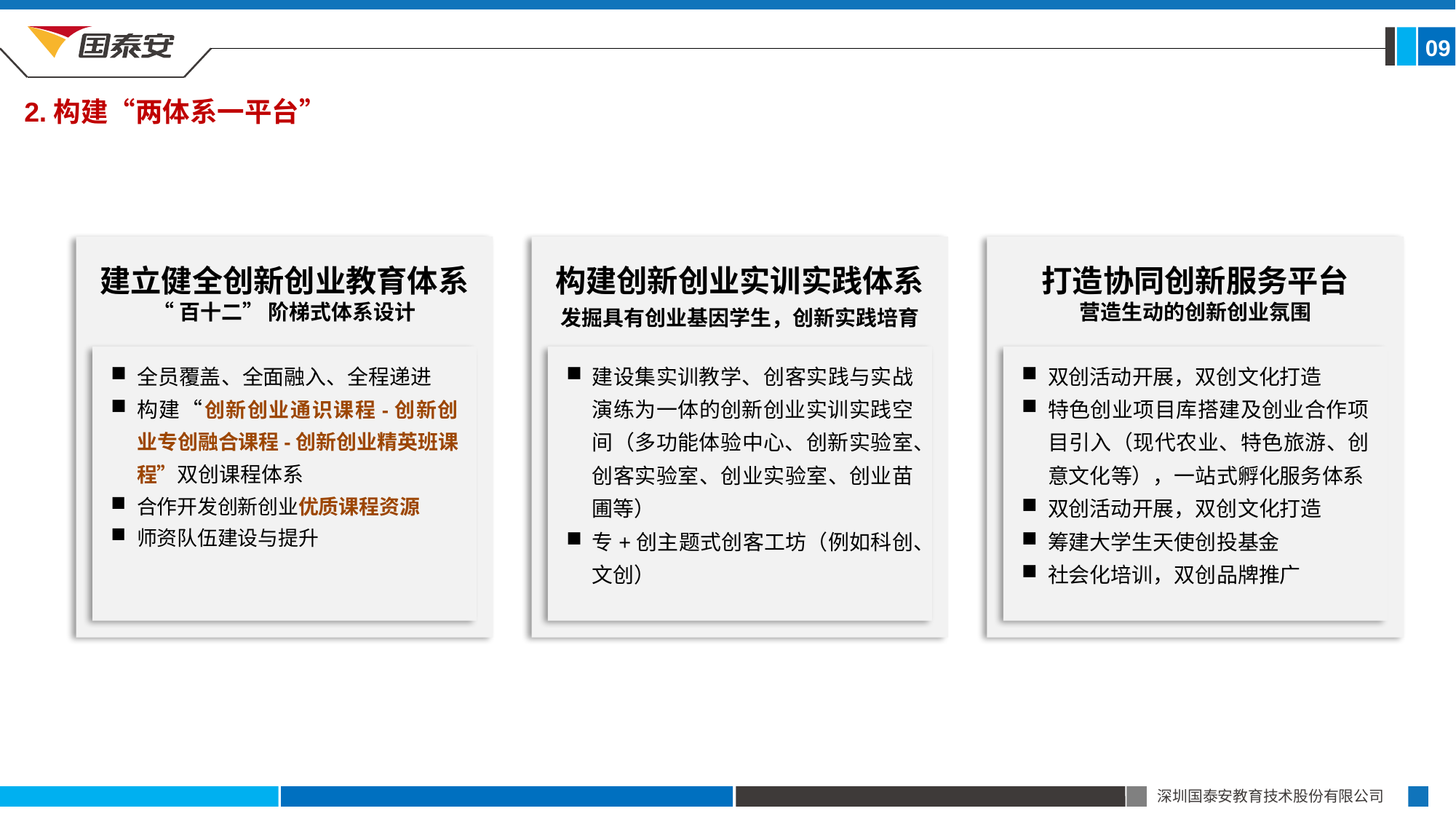

09
2.构建“两体系一平台”
建立健全创新创业教育体系
“百十二” 阶梯式体系设计

构建创新创业实训实践体系
发掘具有创业基因学生，创新实践培育
打造协同创新服务平台
营造生动的创新创业氛围

全员覆盖、全面融入、全程递进
构建“创新创业通识课程-创新创业专创融合课程-创新创业精英班课程”双创课程体系
合作开发创新创业优质课程资源
师资队伍建设与提升
建设集实训教学、创客实践与实战演练为一体的创新创业实训实践空间（多功能体验中心、创新实验室、创客实验室、创业实验室、创业苗圃等）
专+创主题式创客工坊（例如科创、文创）
双创活动开展，双创文化打造
特色创业项目库搭建及创业合作项目引入（现代农业、特色旅游、创意文化等），一站式孵化服务体系
双创活动开展，双创文化打造
筹建大学生天使创投基金
社会化培训，双创品牌推广